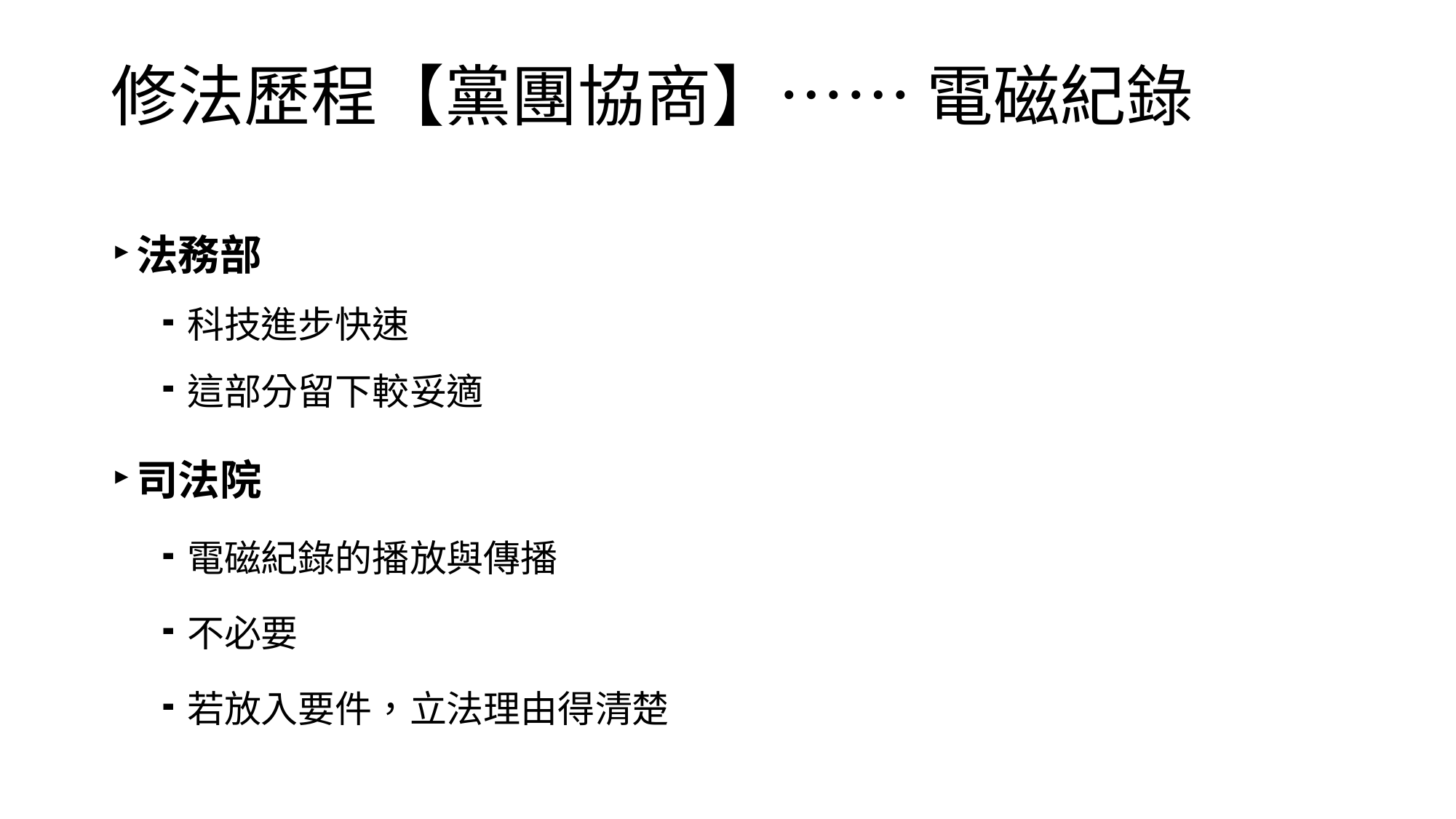

# 修法歷程【黨團協商】…… 電磁紀錄
法務部
科技進步快速
這部分留下較妥適
司法院
電磁紀錄的播放與傳播
不必要
若放入要件，立法理由得清楚